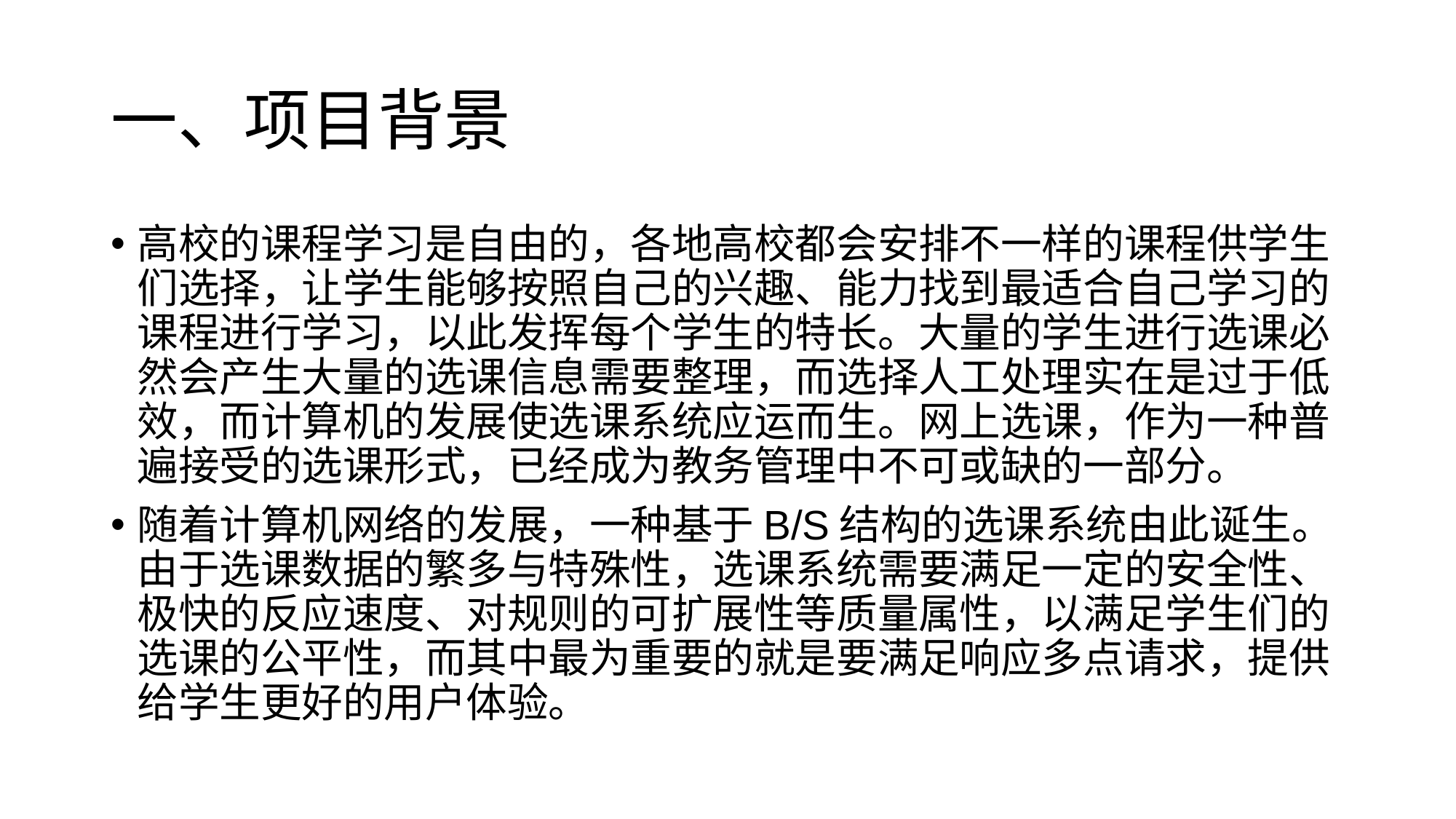

# 一、项目背景
高校的课程学习是自由的，各地高校都会安排不一样的课程供学生们选择，让学生能够按照自己的兴趣、能力找到最适合自己学习的课程进行学习，以此发挥每个学生的特长。大量的学生进行选课必然会产生大量的选课信息需要整理，而选择人工处理实在是过于低效，而计算机的发展使选课系统应运而生。网上选课，作为一种普遍接受的选课形式，已经成为教务管理中不可或缺的一部分。
随着计算机网络的发展，一种基于B/S结构的选课系统由此诞生。由于选课数据的繁多与特殊性，选课系统需要满足一定的安全性、极快的反应速度、对规则的可扩展性等质量属性，以满足学生们的选课的公平性，而其中最为重要的就是要满足响应多点请求，提供给学生更好的用户体验。